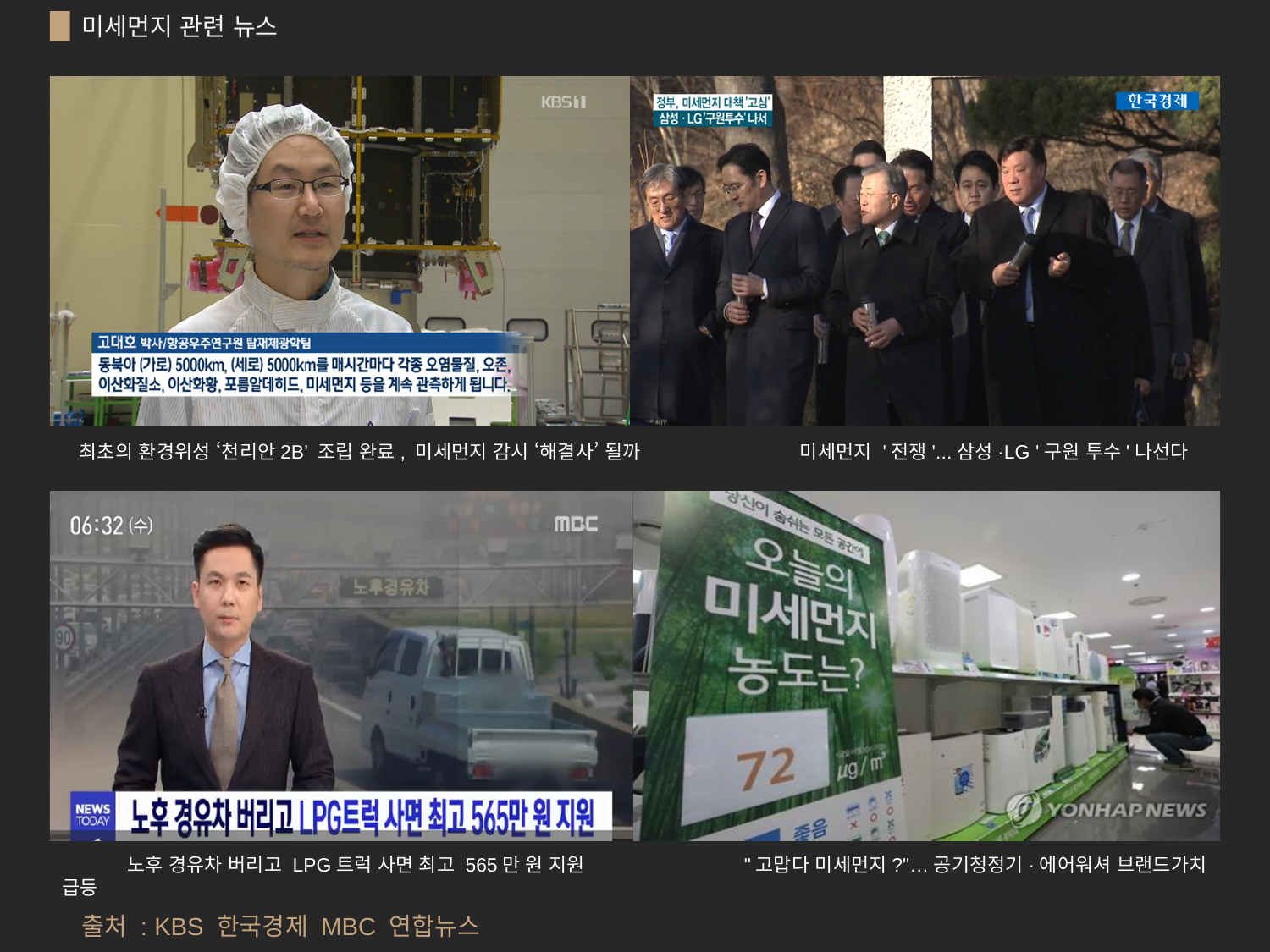

미세먼지 관련 뉴스

     최초의 환경위성 ‘천리안2B’ 조립 완료, 미세먼지 감시 ‘해결사’ 될까                             미세먼지 '전쟁'...삼성·LG '구원 투수'나선다

           노후 경유차 버리고 LPG트럭 사면 최고 565만 원 지원                            "고맙다 미세먼지?"…공기청정기·에어워셔 브랜드가치 급등
출처 : KBS 한국경제 MBC 연합뉴스